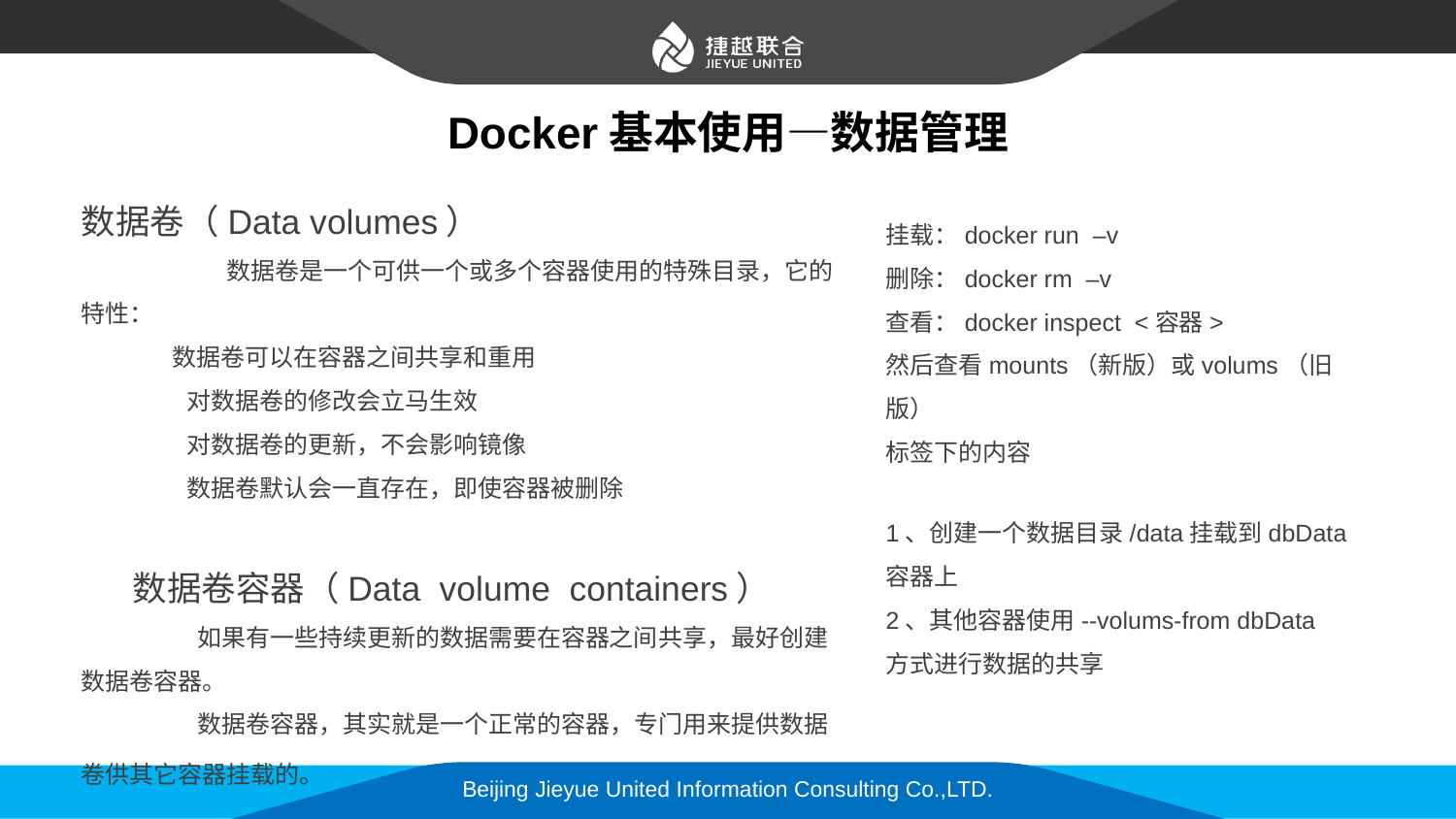

# Docker基本使用—数据管理
数据卷（Data volumes）
	数据卷是一个可供一个或多个容器使用的特殊目录，它的特性：
                数据卷可以在容器之间共享和重用
         对数据卷的修改会立马生效
         对数据卷的更新，不会影响镜像
         数据卷默认会一直存在，即使容器被删除

数据卷容器（Data  volume  containers）
           如果有一些持续更新的数据需要在容器之间共享，最好创建数据卷容器。
           数据卷容器，其实就是一个正常的容器，专门用来提供数据卷供其它容器挂载的。
挂载：docker run  –v
删除：docker rm  –v
查看：docker inspect  <容器>
然后查看mounts（新版）或volums（旧版）
标签下的内容
1、创建一个数据目录/data挂载到dbData容器上
2、其他容器使用--volums-from dbData
方式进行数据的共享